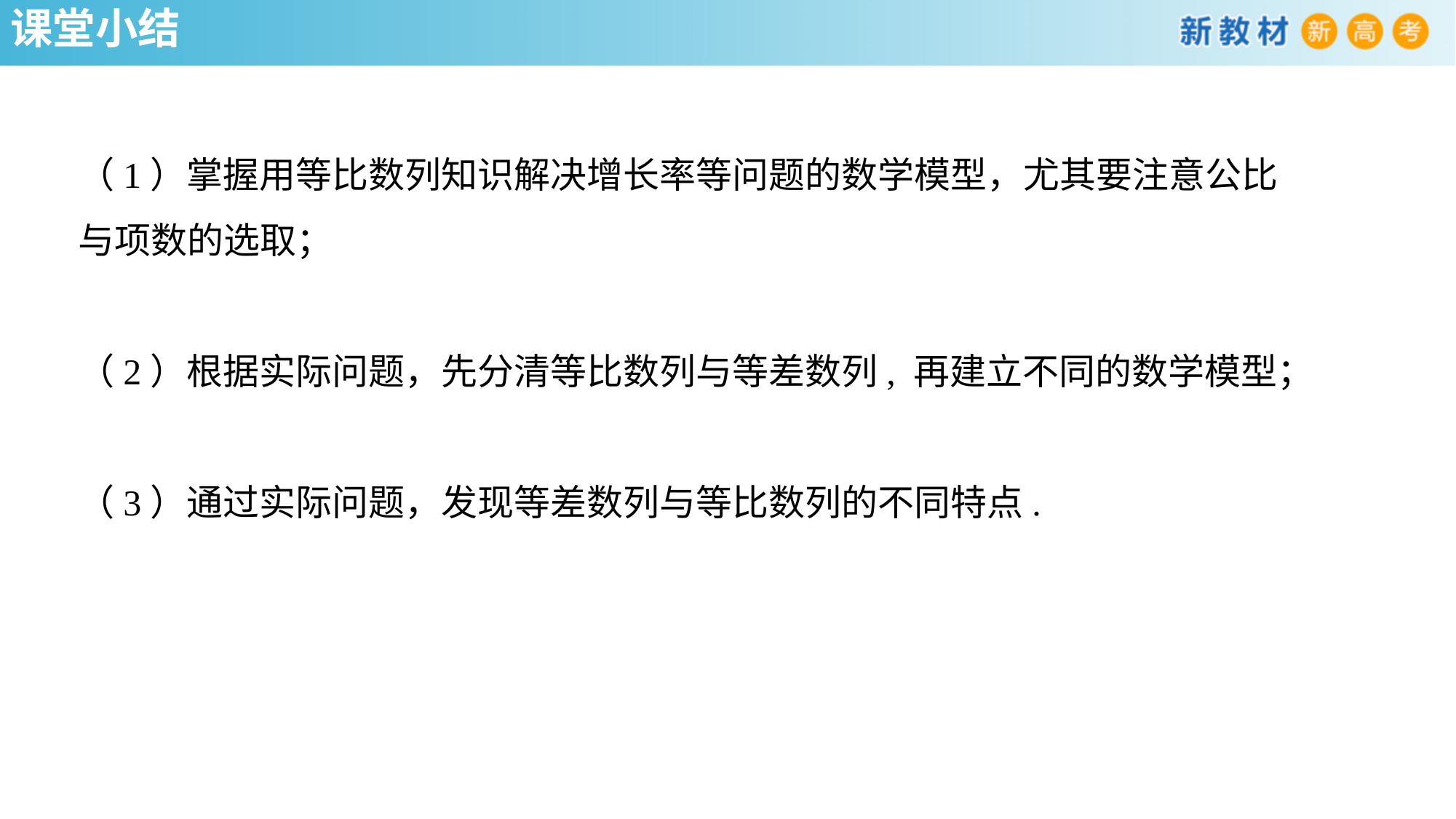

课堂小结
（1）掌握用等比数列知识解决增长率等问题的数学模型，尤其要注意公比与项数的选取；

（2）根据实际问题，先分清等比数列与等差数列, 再建立不同的数学模型；

（3）通过实际问题，发现等差数列与等比数列的不同特点.